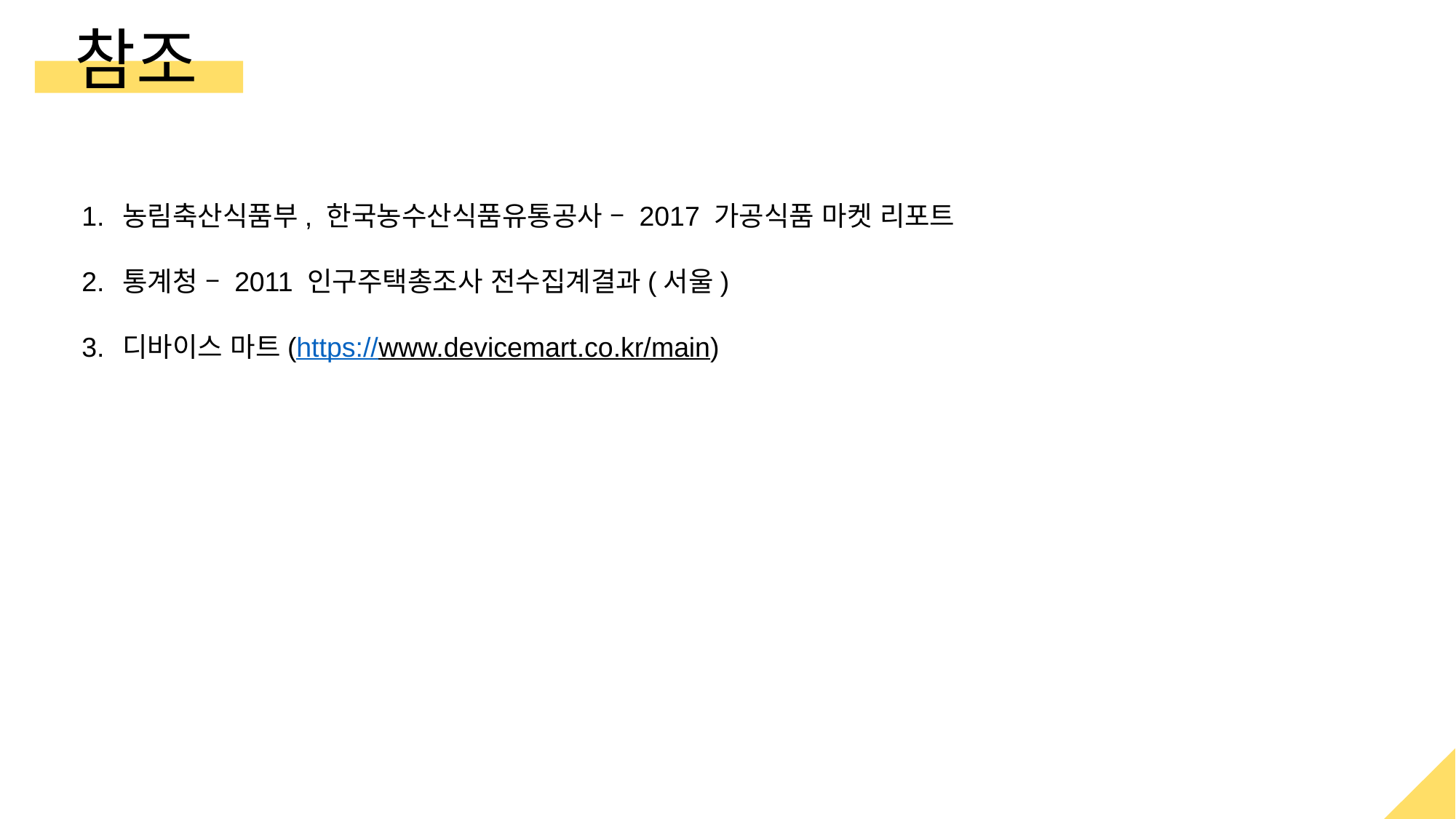

참조

농림축산식품부, 한국농수산식품유통공사 – 2017 가공식품 마켓 리포트

통계청 – 2011 인구주택총조사 전수집계결과(서울)

디바이스 마트(https://www.devicemart.co.kr/main)